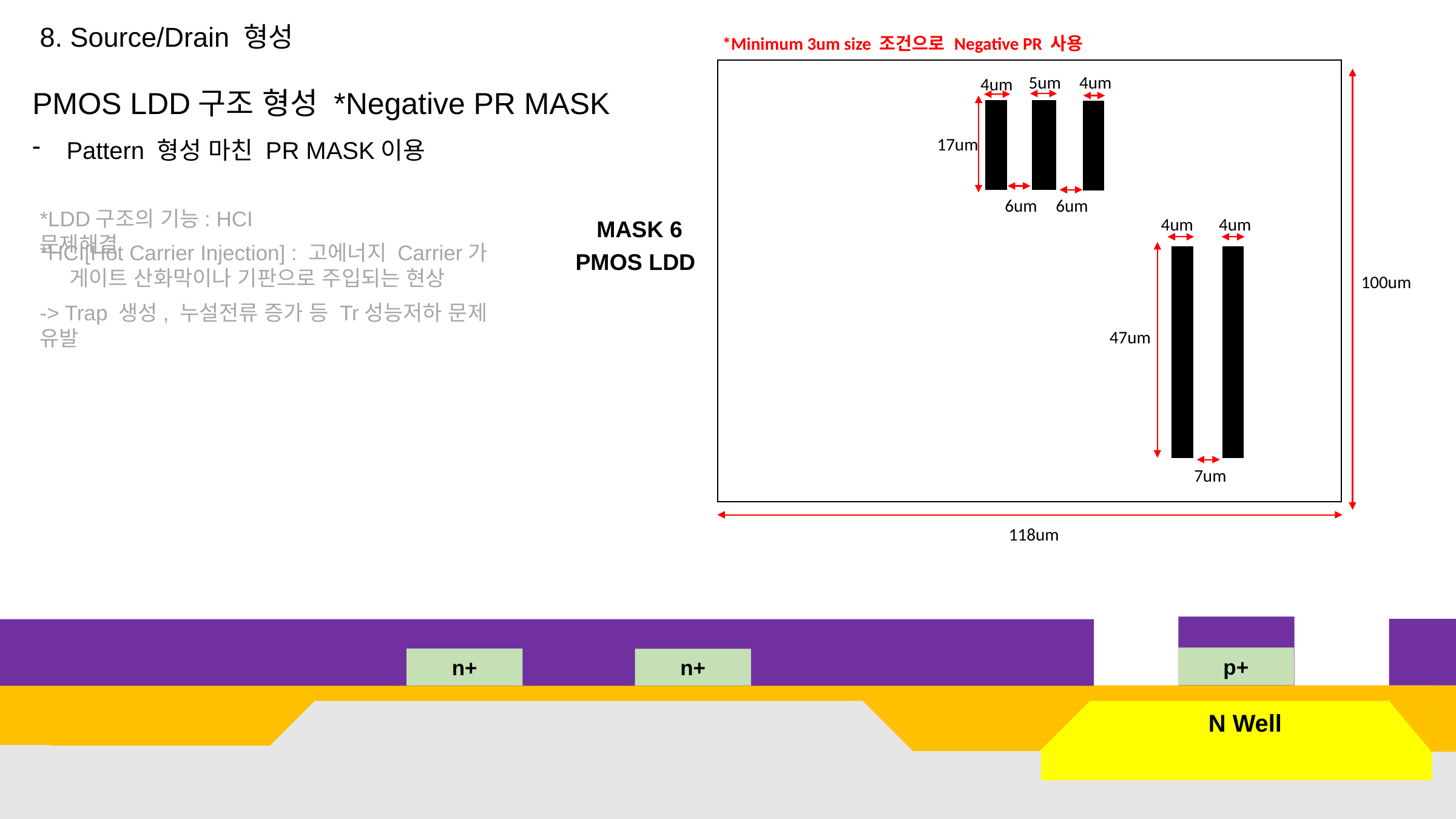

8. Source/Drain 형성
*Minimum 3um size 조건으로 Negative PR 사용

5um
4um
4um
PMOS LDD구조 형성 *Negative PR MASK

Pattern 형성 마친 PR MASK이용

17um
6um
6um
*LDD구조의 기능: HCI 문제해결
4um
4um
MASK 6
*HCI[Hot Carrier Injection] : 고에너지 Carrier가          게이트 산화막이나 기판으로 주입되는 현상
PMOS LDD

100um
-> Trap 생성, 누설전류 증가 등 Tr성능저하 문제 유발
47um
7um
118um

p+
n+
n+

           N Well